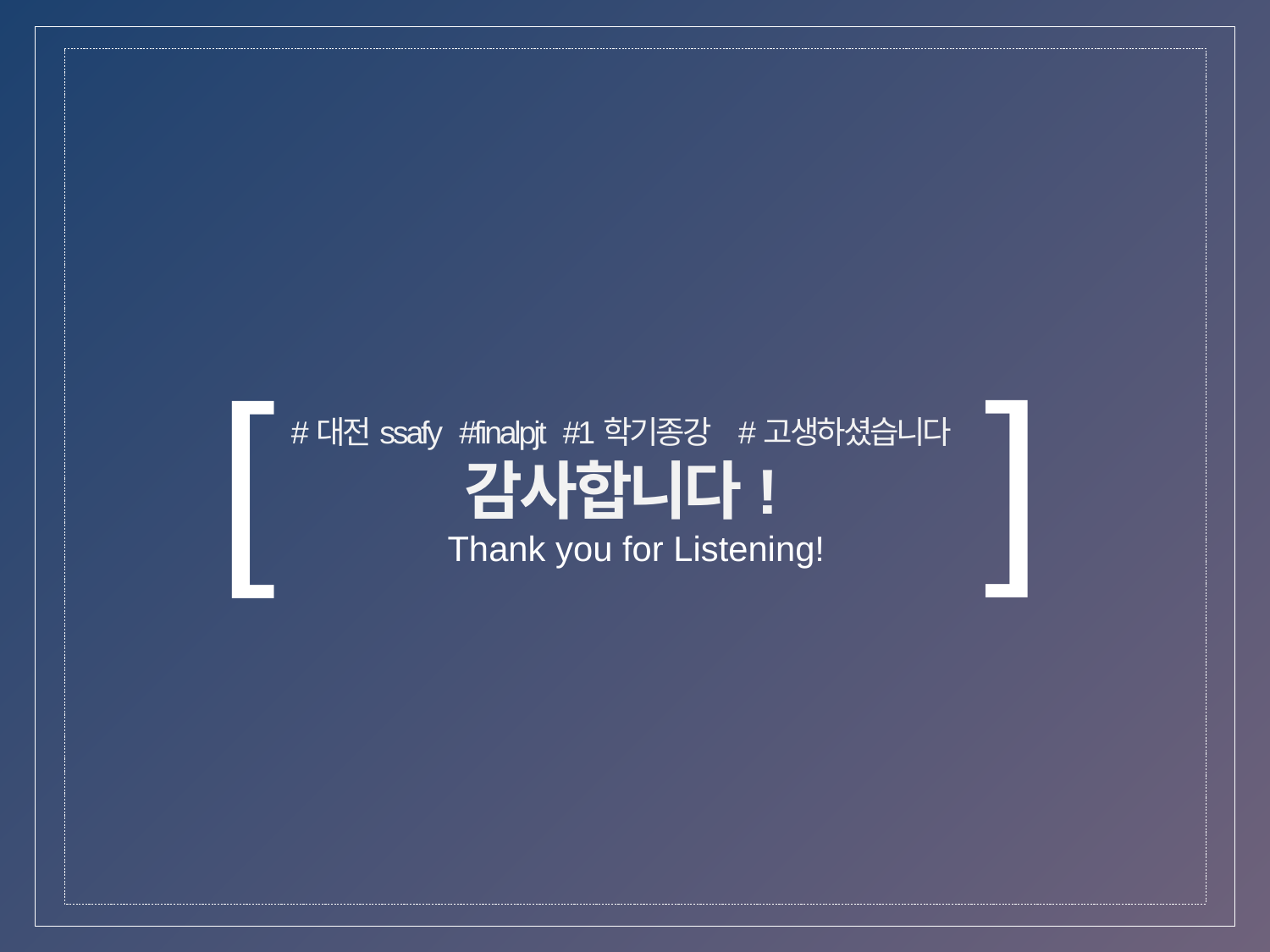

]
[
#대전ssafy   #finalpjt   #1학기종강   #고생하셨습니다
감사합니다!
   Thank you for Listening!